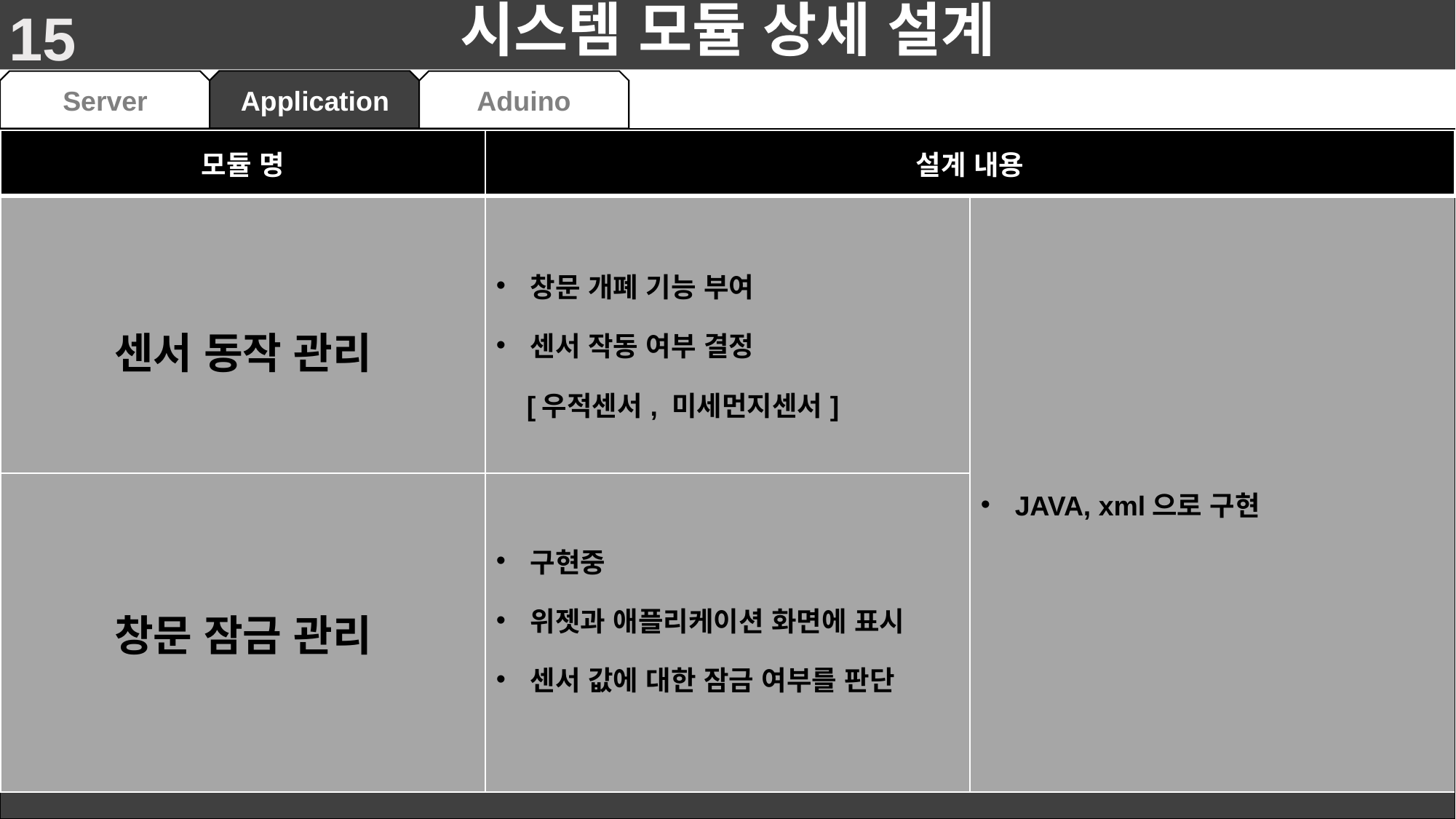

15
# 시스템 모듈 상세 설계

Aduino
Application
Server

| 모듈 명 | 설계 내용 |  |
| --- | --- | --- |
| 센서 동작 관리 | 창문 개폐 기능 부여 센서 작동 여부 결정 [우적센서, 미세먼지센서] | JAVA, xml으로 구현 |
| 창문 잠금 관리 | 구현중 위젯과 애플리케이션 화면에 표시 센서 값에 대한 잠금 여부를 판단 |  |